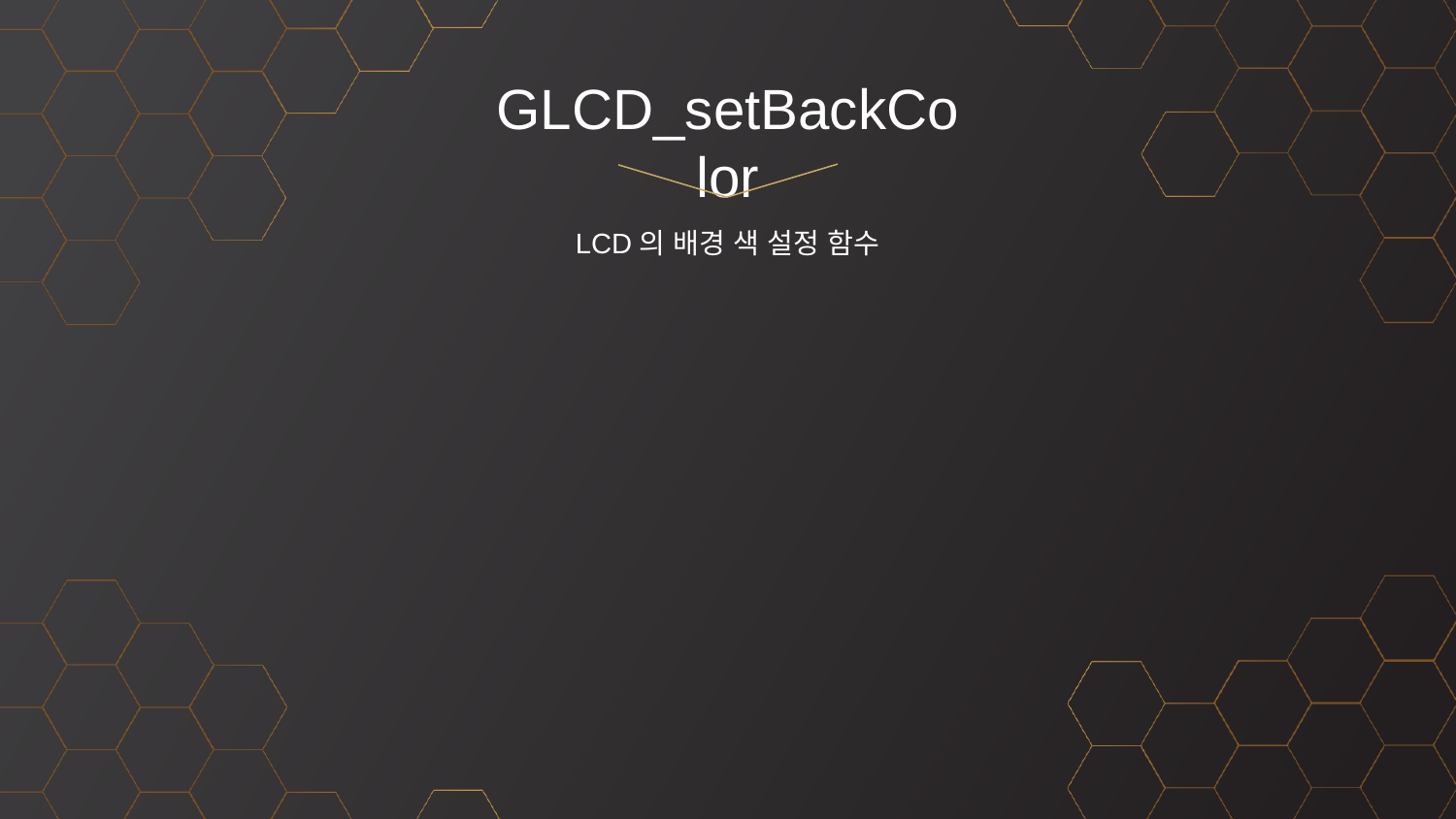

# GLCD_setBackColor

LCD의 배경 색 설정 함수